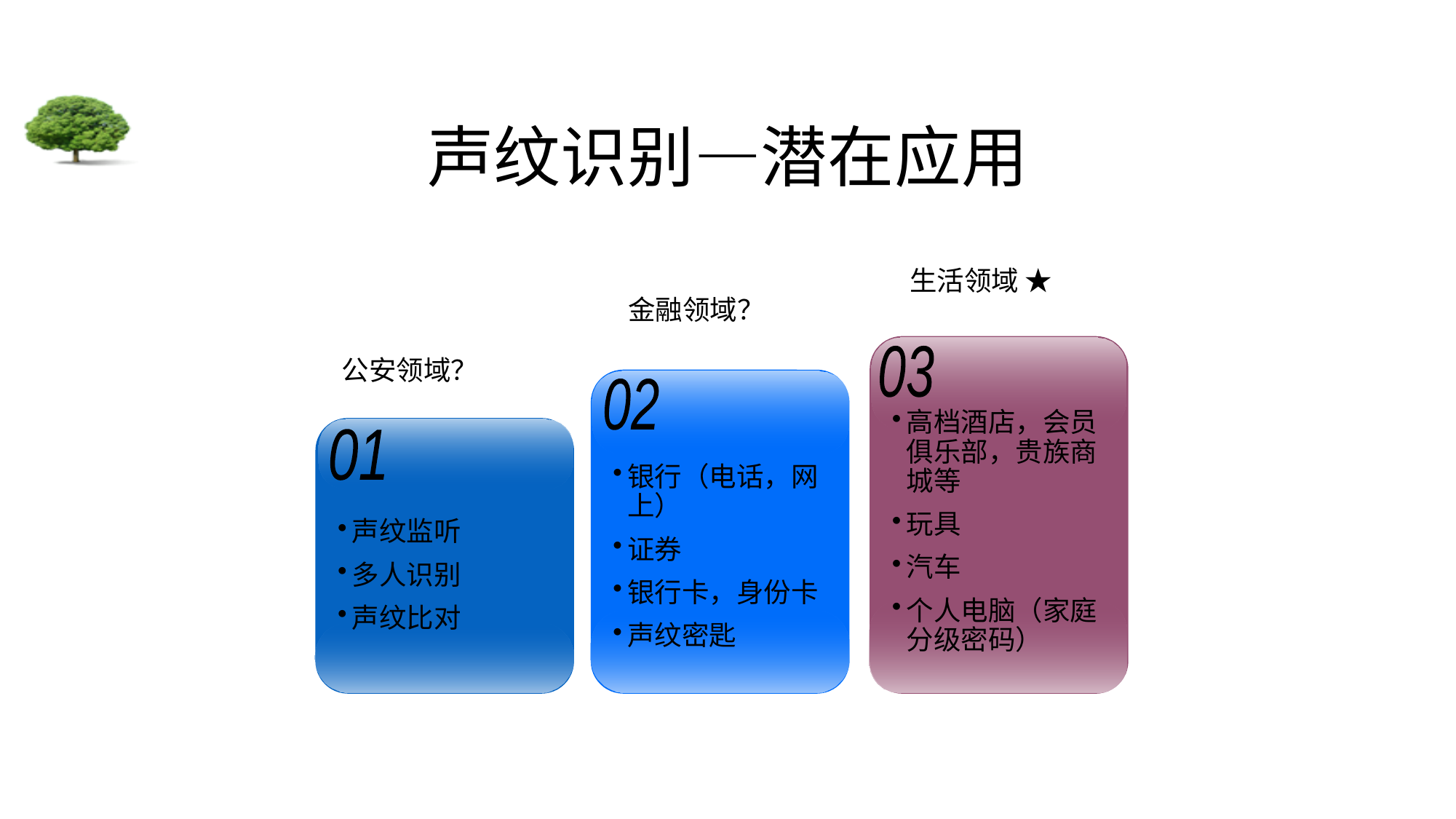

# 声纹识别—潜在应用
生活领域 ★
金融领域？

03
公安领域？

02
高档酒店，会员俱乐部，贵族商城等
玩具
汽车
个人电脑（家庭分级密码）

01
银行（电话，网上）
证券
银行卡，身份卡
声纹密匙
声纹监听
多人识别
声纹比对